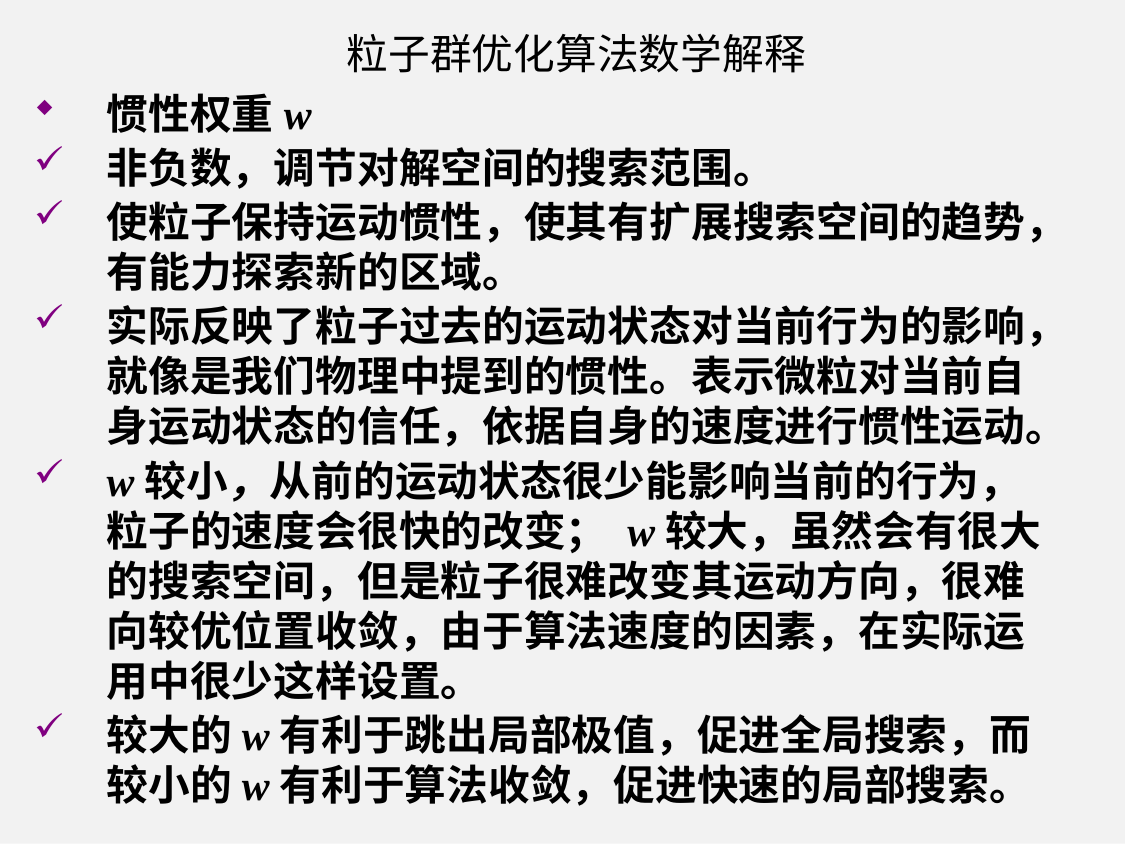

粒子群优化算法数学解释
惯性权重w
非负数，调节对解空间的搜索范围。
使粒子保持运动惯性，使其有扩展搜索空间的趋势，有能力探索新的区域。
实际反映了粒子过去的运动状态对当前行为的影响，就像是我们物理中提到的惯性。表示微粒对当前自身运动状态的信任，依据自身的速度进行惯性运动。
w较小，从前的运动状态很少能影响当前的行为，粒子的速度会很快的改变； w较大，虽然会有很大的搜索空间，但是粒子很难改变其运动方向，很难向较优位置收敛，由于算法速度的因素，在实际运用中很少这样设置。
较大的w有利于跳出局部极值，促进全局搜索，而较小的w有利于算法收敛，促进快速的局部搜索。